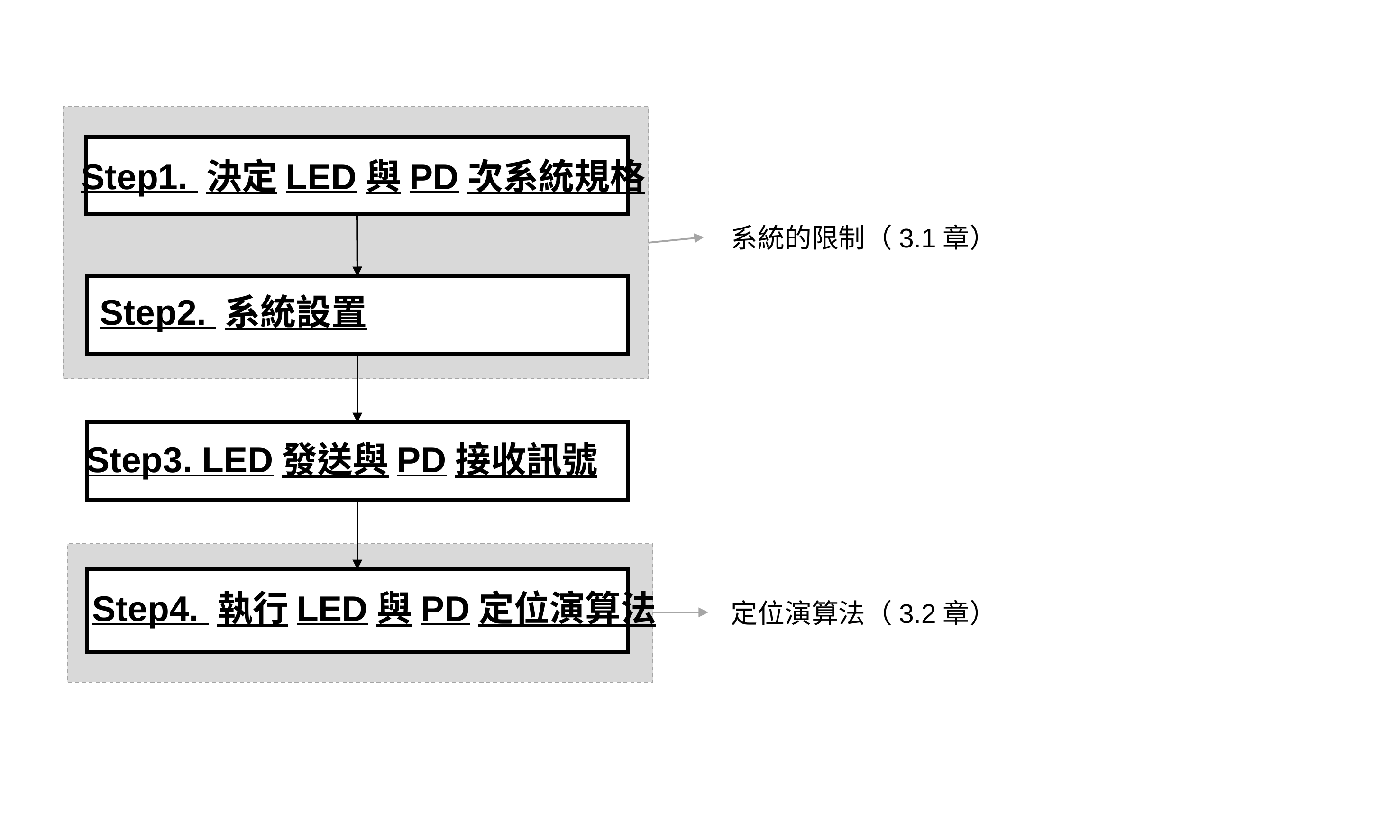

後處理方法（2.3章）

計算相對位置

Step1. 決定LED與PD次系統規格
系統的限制（3.1章）

Step2. 系統設置

Step3. LED發送與PD接收訊號

Step4. 執行LED與PD定位演算法
定位演算法（3.2章）